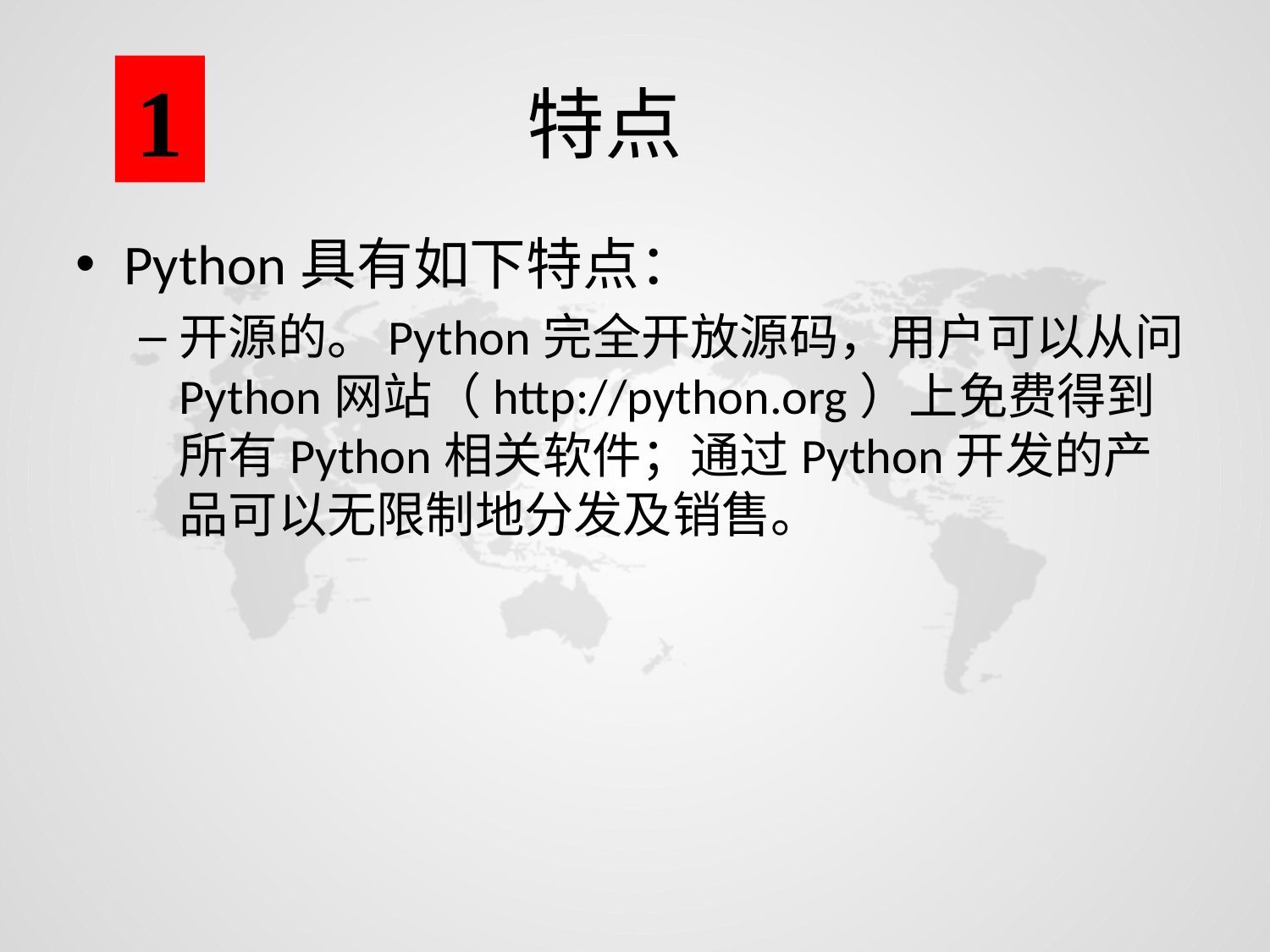

1
# 特点
Python具有如下特点：
开源的。Python完全开放源码，用户可以从问Python网站（http://python.org）上免费得到所有Python相关软件；通过Python开发的产品可以无限制地分发及销售。